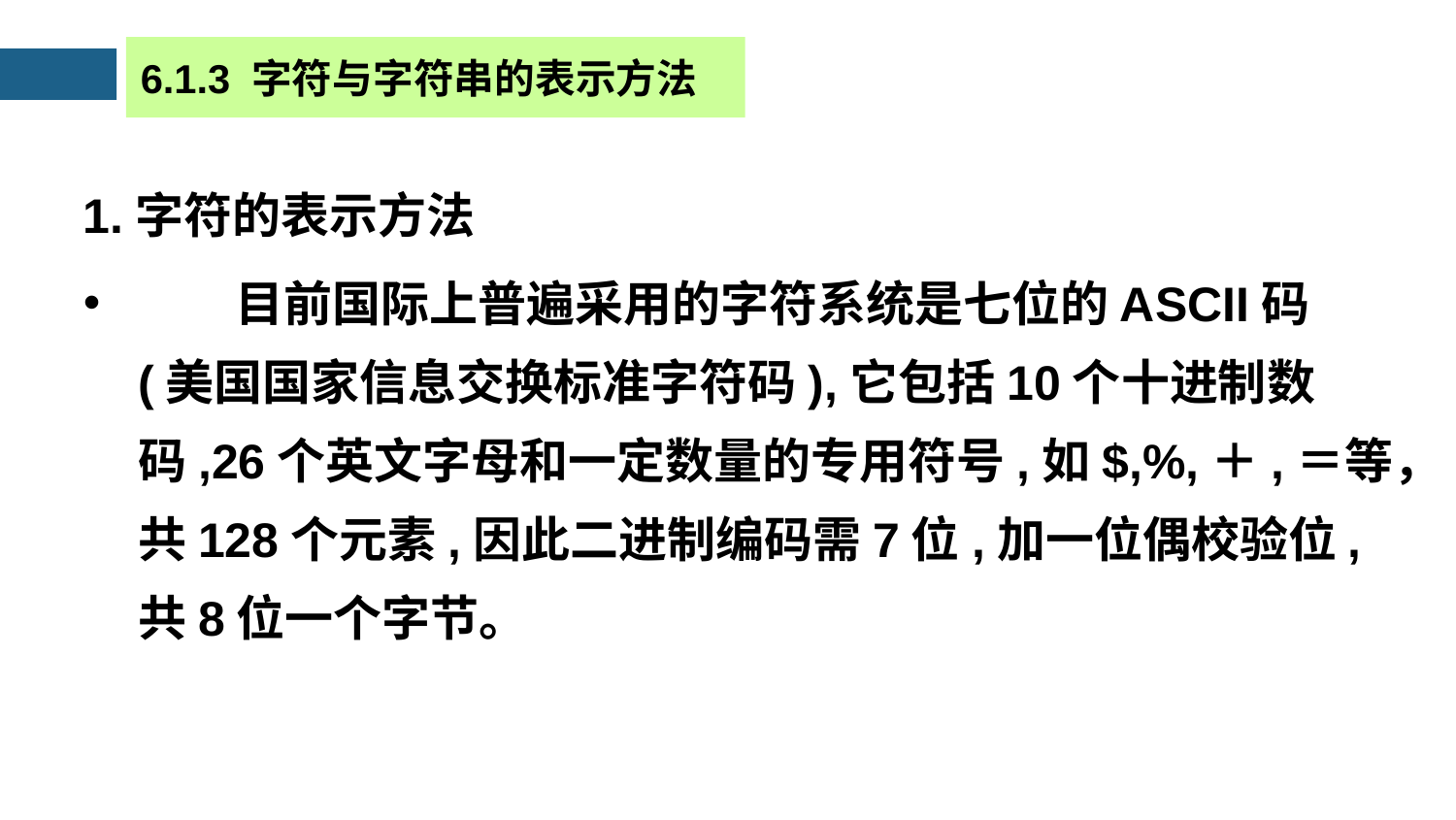

6.1.3 字符与字符串的表示方法
1.字符的表示方法
　　目前国际上普遍采用的字符系统是七位的ASCII码(美国国家信息交换标准字符码),它包括10个十进制数码,26个英文字母和一定数量的专用符号,如$,%,＋,＝等，共128个元素,因此二进制编码需7位,加一位偶校验位,共8位一个字节。